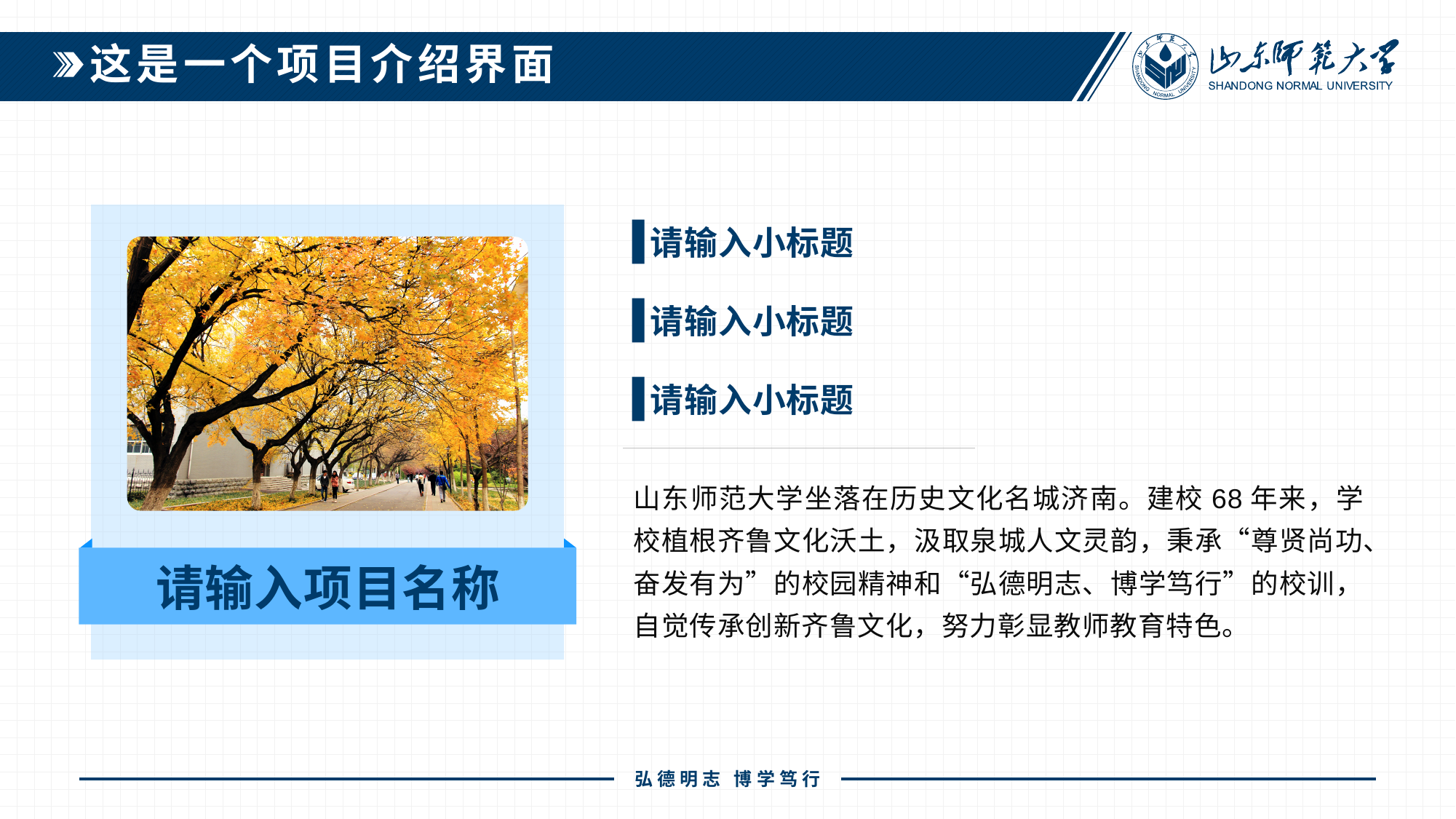

这是一个项目介绍界面

请输入小标题

请输入小标题

请输入小标题

山东师范大学坐落在历史文化名城济南。建校68年来，学校植根齐鲁文化沃土，汲取泉城人文灵韵，秉承“尊贤尚功、奋发有为”的校园精神和“弘德明志、博学笃行”的校训，自觉传承创新齐鲁文化，努力彰显教师教育特色。

请输入项目名称